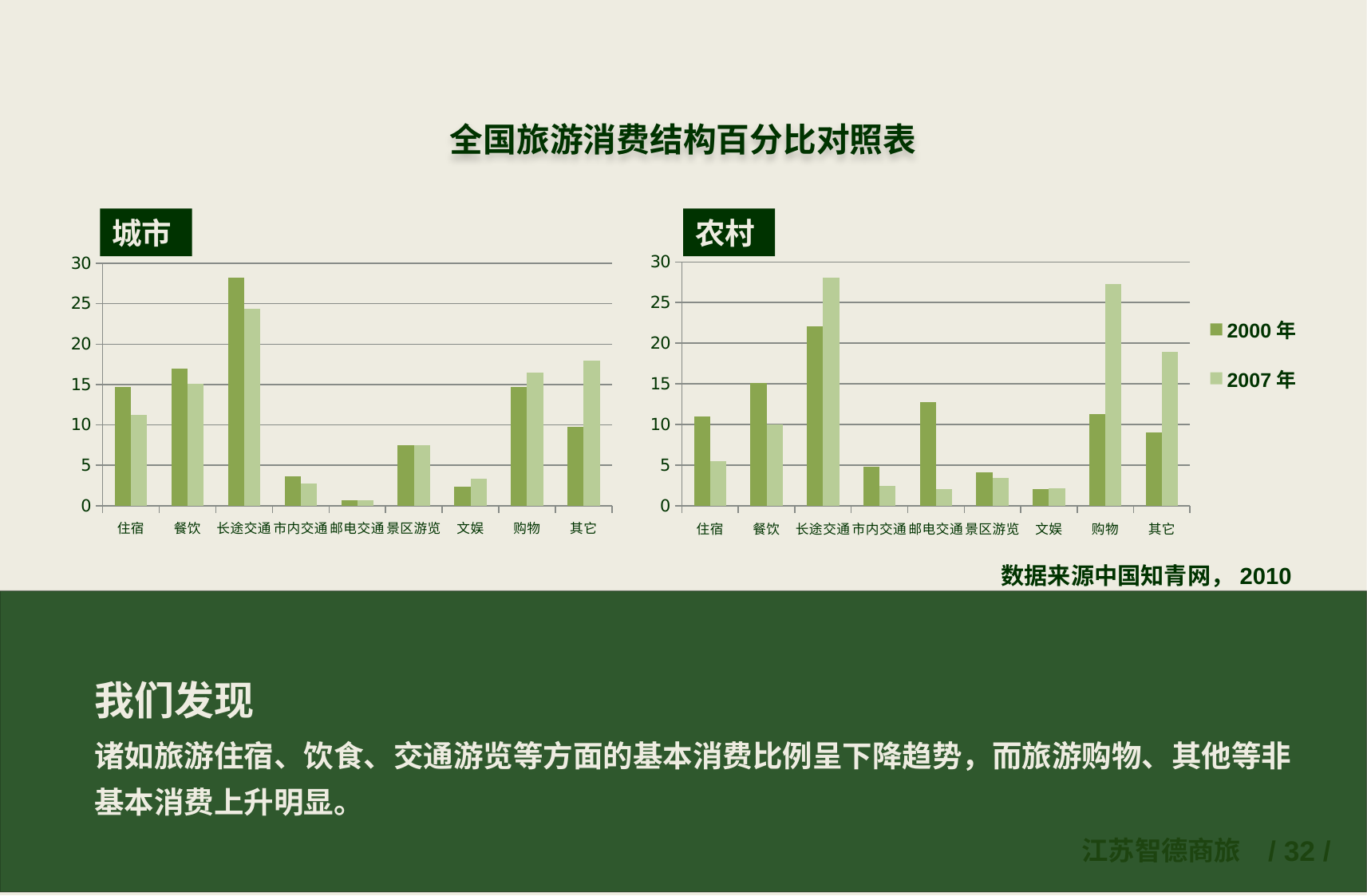

全国旅游消费结构百分比对照表
城市
农村

### Chart

| Category | 2000年 | 2007年 |
|---|---|---|
| 住宿 | 11.0 | 5.5 |
| 餐饮 | 15.1 | 10.0 |
| 长途交通 | 22.1 | 28.1 |
| 市内交通 | 4.8 | 2.5 |
| 邮电交通 | 12.8 | 2.1 |
| 景区游览 | 4.1 | 3.4 |
| 文娱 | 2.1 | 2.2 |
| 购物 | 11.3 | 27.3 |
| 其它 | 9.0 | 18.9 |

### Chart

| Category | 2000年 | 2007年 |
|---|---|---|
| 住宿 | 14.7 | 11.2 |
| 餐饮 | 17.0 | 15.1 |
| 长途交通 | 28.2 | 24.4 |
| 市内交通 | 3.6 | 2.7 |
| 邮电交通 | 0.7000000000000006 | 0.7000000000000006 |
| 景区游览 | 7.5 | 7.5 |
| 文娱 | 2.4 | 3.3 |
| 购物 | 14.7 | 16.5 |
| 其它 | 9.8 | 18.0 |
数据来源中国知青网，2010

我们发现
诸如旅游住宿、饮食、交通游览等方面的基本消费比例呈下降趋势，而旅游购物、其他等非
基本消费上升明显。